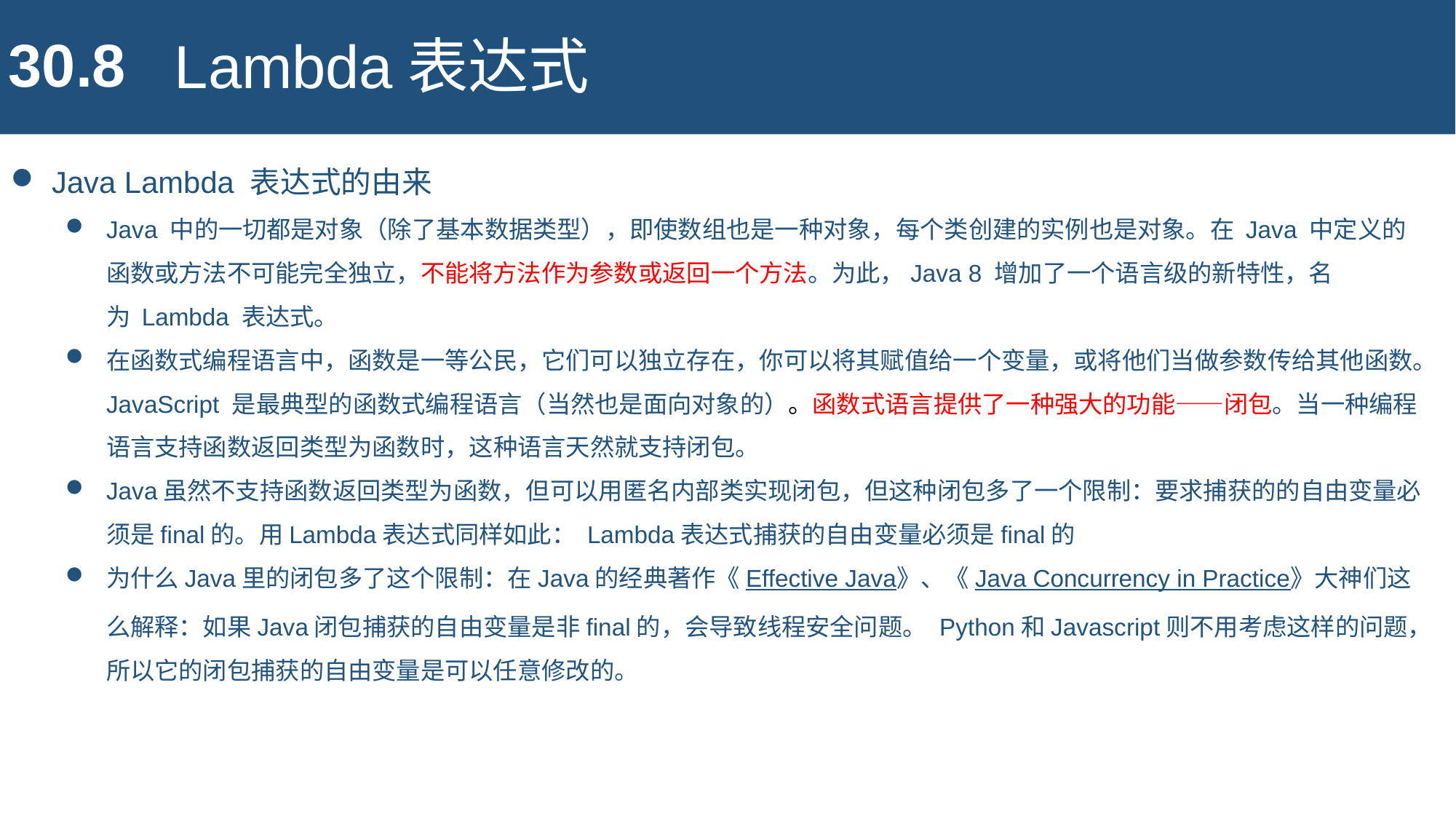

30.8
Lambda表达式
Java Lambda 表达式的由来
Java 中的一切都是对象（除了基本数据类型），即使数组也是一种对象，每个类创建的实例也是对象。在 Java 中定义的函数或方法不可能完全独立，不能将方法作为参数或返回一个方法。为此，Java 8 增加了一个语言级的新特性，名为 Lambda 表达式。
在函数式编程语言中，函数是一等公民，它们可以独立存在，你可以将其赋值给一个变量，或将他们当做参数传给其他函数。JavaScript 是最典型的函数式编程语言（当然也是面向对象的）。函数式语言提供了一种强大的功能——闭包。当一种编程语言支持函数返回类型为函数时，这种语言天然就支持闭包。
Java虽然不支持函数返回类型为函数，但可以用匿名内部类实现闭包，但这种闭包多了一个限制：要求捕获的的自由变量必须是final的。用Lambda表达式同样如此： Lambda表达式捕获的自由变量必须是final的
为什么Java里的闭包多了这个限制：在Java的经典著作《Effective Java》、《Java Concurrency in Practice》大神们这么解释：如果Java闭包捕获的自由变量是非final的，会导致线程安全问题。 Python和Javascript则不用考虑这样的问题，所以它的闭包捕获的自由变量是可以任意修改的。